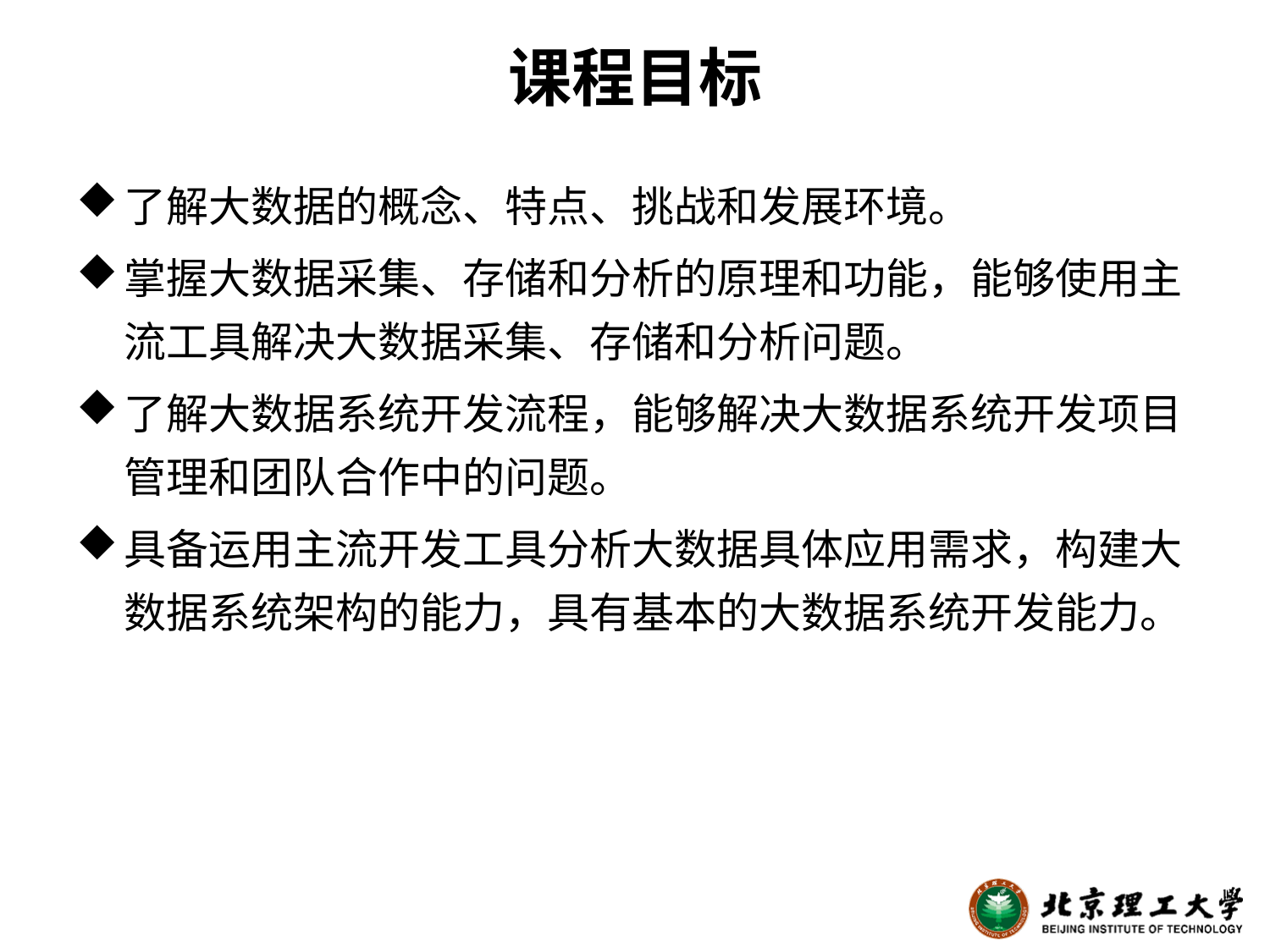

# 课程目标
了解大数据的概念、特点、挑战和发展环境。
掌握大数据采集、存储和分析的原理和功能，能够使用主流工具解决大数据采集、存储和分析问题。
了解大数据系统开发流程，能够解决大数据系统开发项目管理和团队合作中的问题。
具备运用主流开发工具分析大数据具体应用需求，构建大数据系统架构的能力，具有基本的大数据系统开发能力。